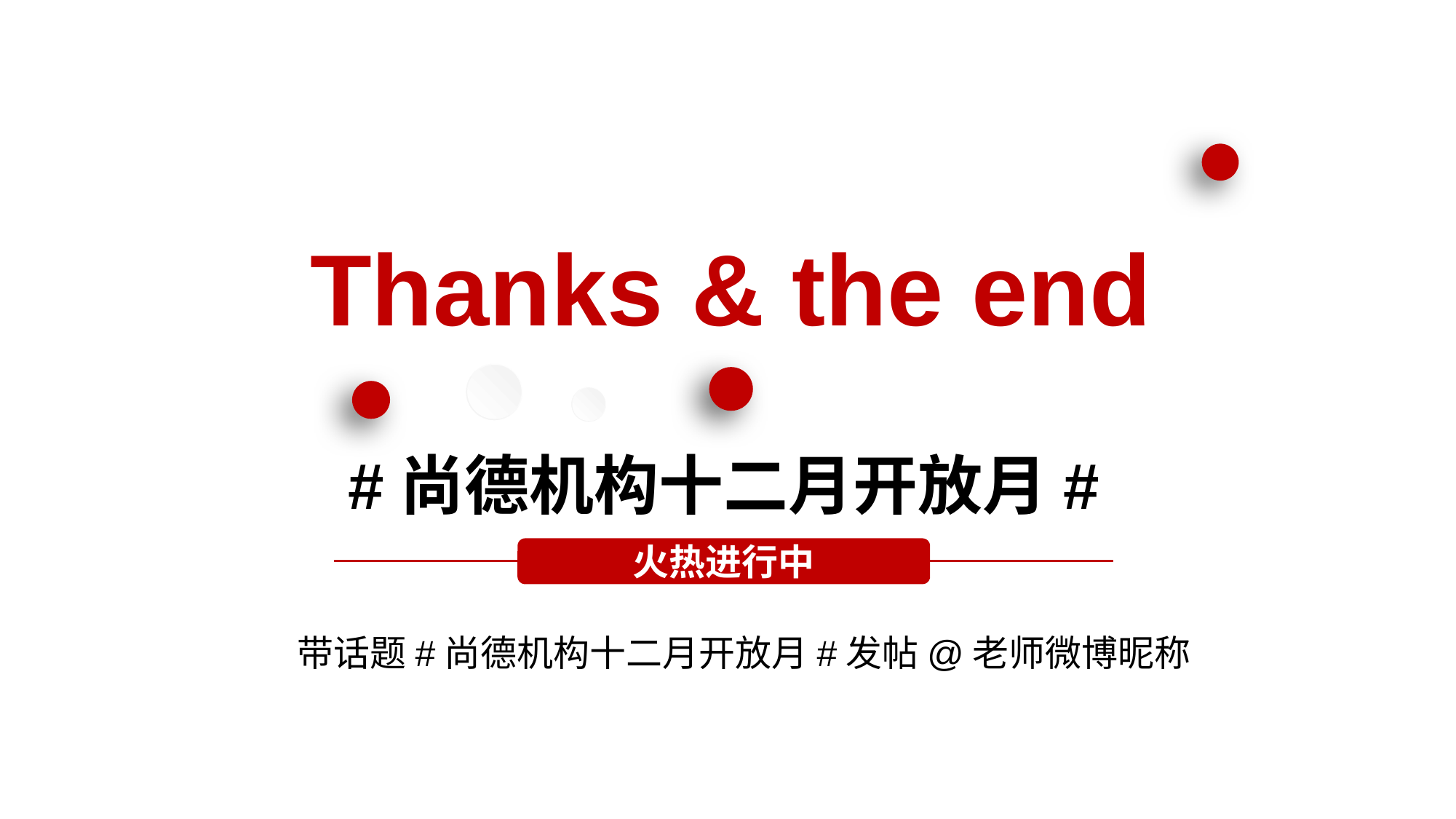

Thanks & the end

#尚德机构十二月开放月#
火热进行中
带话题#尚德机构十二月开放月#发帖@老师微博昵称